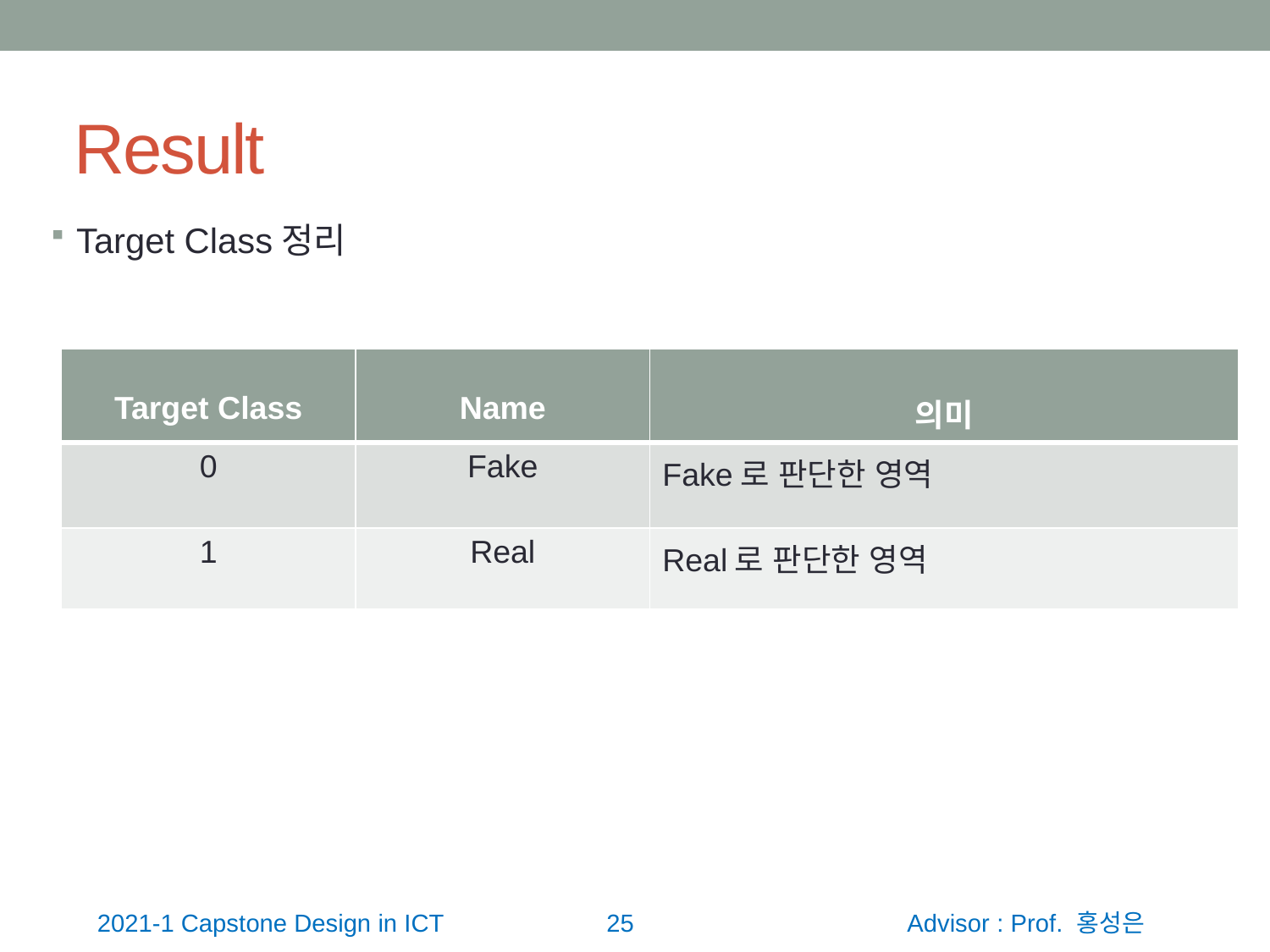

# Result
Target Class정리

| Target Class | Name | 의미 |
| --- | --- | --- |
| 0 | Fake | Fake로 판단한 영역 |
| 1 | Real | Real로 판단한 영역 |